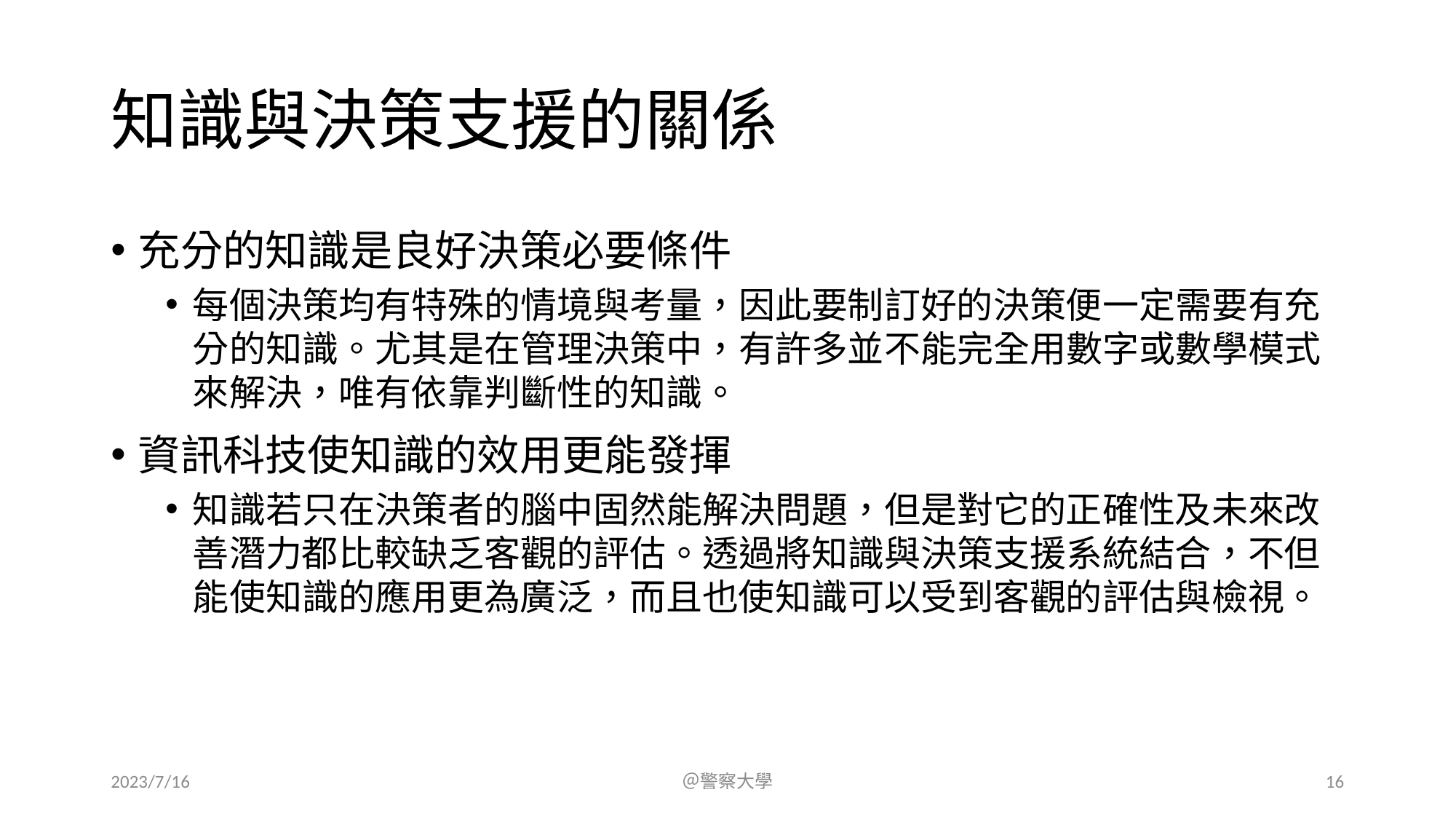

# 知識與決策支援的關係
充分的知識是良好決策必要條件
每個決策均有特殊的情境與考量，因此要制訂好的決策便一定需要有充分的知識。尤其是在管理決策中，有許多並不能完全用數字或數學模式來解決，唯有依靠判斷性的知識。
資訊科技使知識的效用更能發揮
知識若只在決策者的腦中固然能解決問題，但是對它的正確性及未來改善潛力都比較缺乏客觀的評估。透過將知識與決策支援系統結合，不但能使知識的應用更為廣泛，而且也使知識可以受到客觀的評估與檢視。
2023/7/16
＠警察大學
16